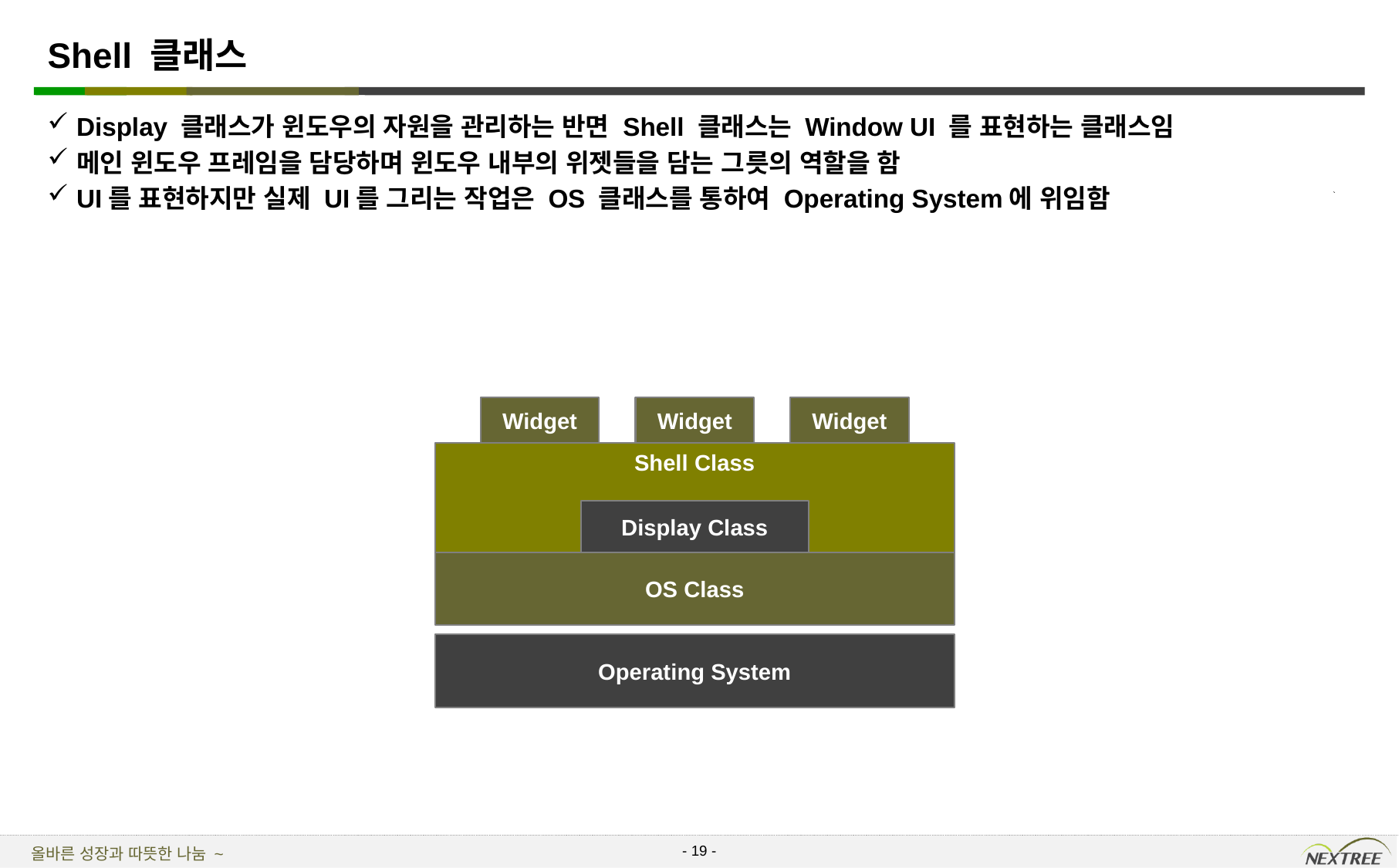

# Shell 클래스
Display 클래스가 윈도우의 자원을 관리하는 반면 Shell 클래스는 Window UI 를 표현하는 클래스임
메인 윈도우 프레임을 담당하며 윈도우 내부의 위젯들을 담는 그릇의 역할을 함
UI를 표현하지만 실제 UI를 그리는 작업은 OS 클래스를 통하여 Operating System에 위임함
Widget
Widget
Widget
Shell Class
Display Class
OS Class
Operating System